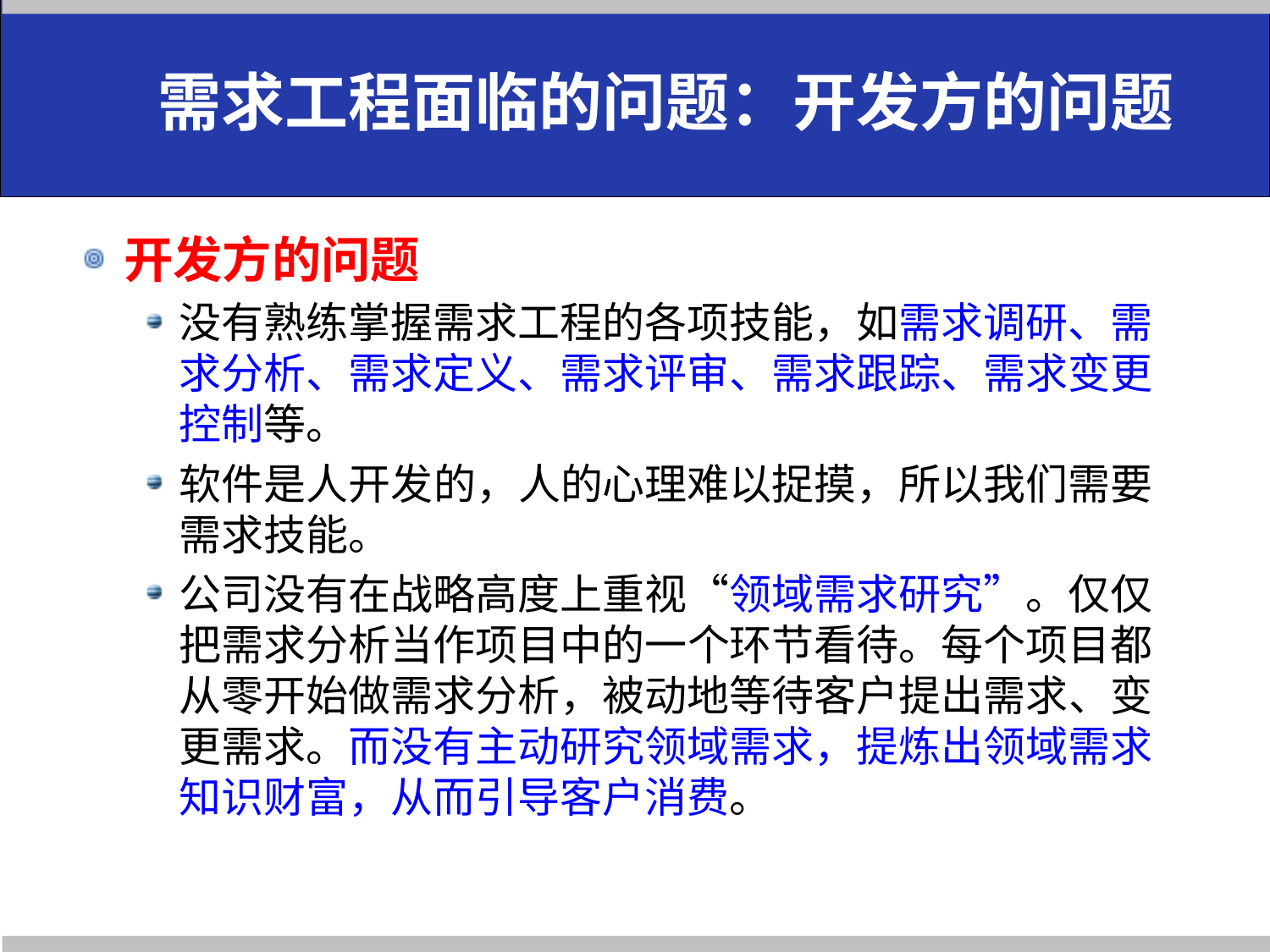

# 需求工程面临的问题：开发方的问题
开发方的问题
没有熟练掌握需求工程的各项技能，如需求调研、需求分析、需求定义、需求评审、需求跟踪、需求变更控制等。
软件是人开发的，人的心理难以捉摸，所以我们需要需求技能。
公司没有在战略高度上重视“领域需求研究”。仅仅把需求分析当作项目中的一个环节看待。每个项目都从零开始做需求分析，被动地等待客户提出需求、变更需求。而没有主动研究领域需求，提炼出领域需求知识财富，从而引导客户消费。
233